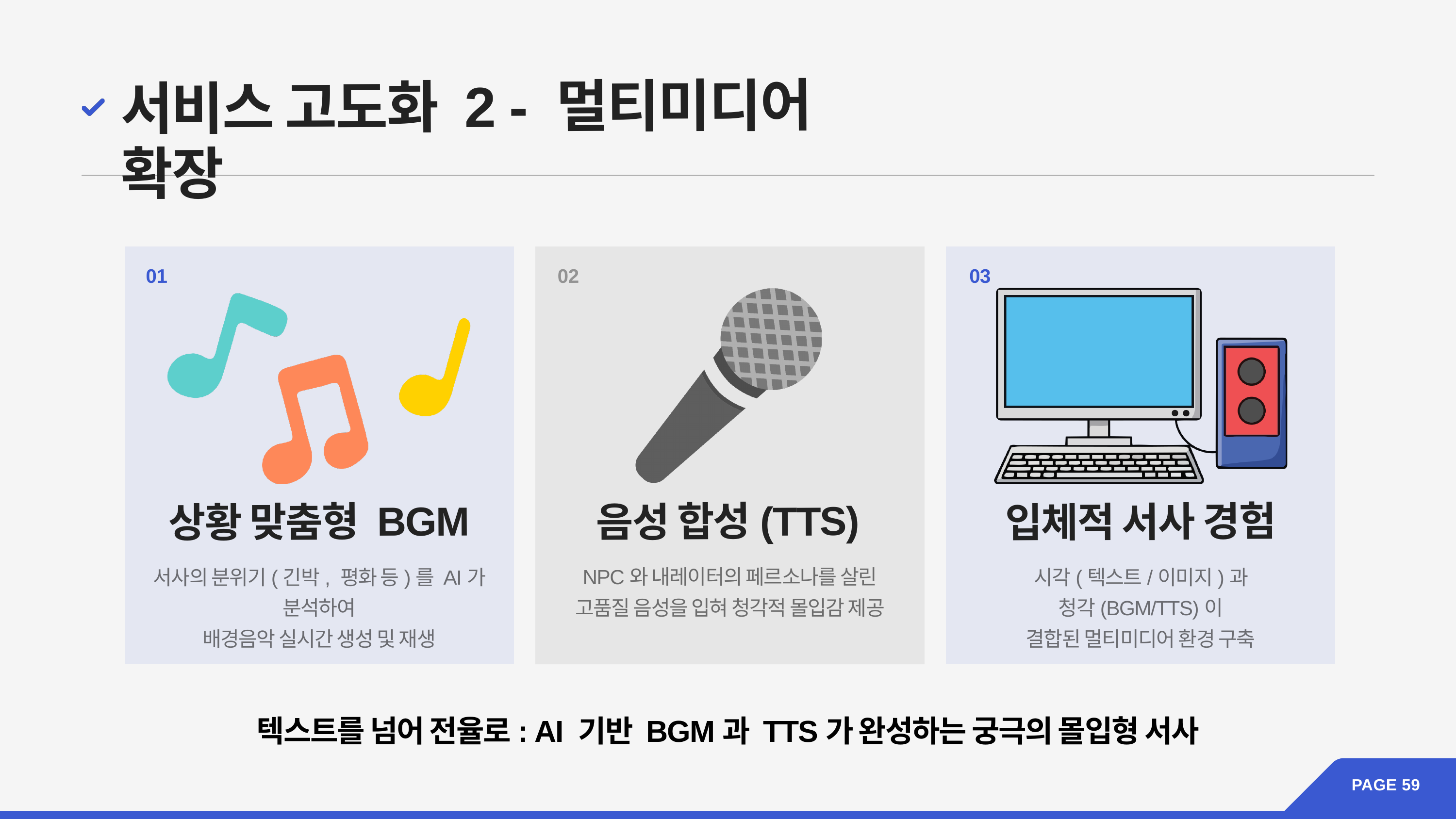

서비스 고도화 2 - 멀티미디어 확장

01
02
03

음성 합성(TTS)
상황 맞춤형 BGM
입체적 서사 경험
서사의 분위기(긴박, 평화 등)를 AI가 분석하여
배경음악 실시간 생성 및 재생
NPC와 내레이터의 페르소나를 살린
고품질 음성을 입혀 청각적 몰입감 제공
시각(텍스트/이미지)과 청각(BGM/TTS)이
결합된 멀티미디어 환경 구축
텍스트를 넘어 전율로: AI 기반 BGM과 TTS가 완성하는 궁극의 몰입형 서사

PAGE 59